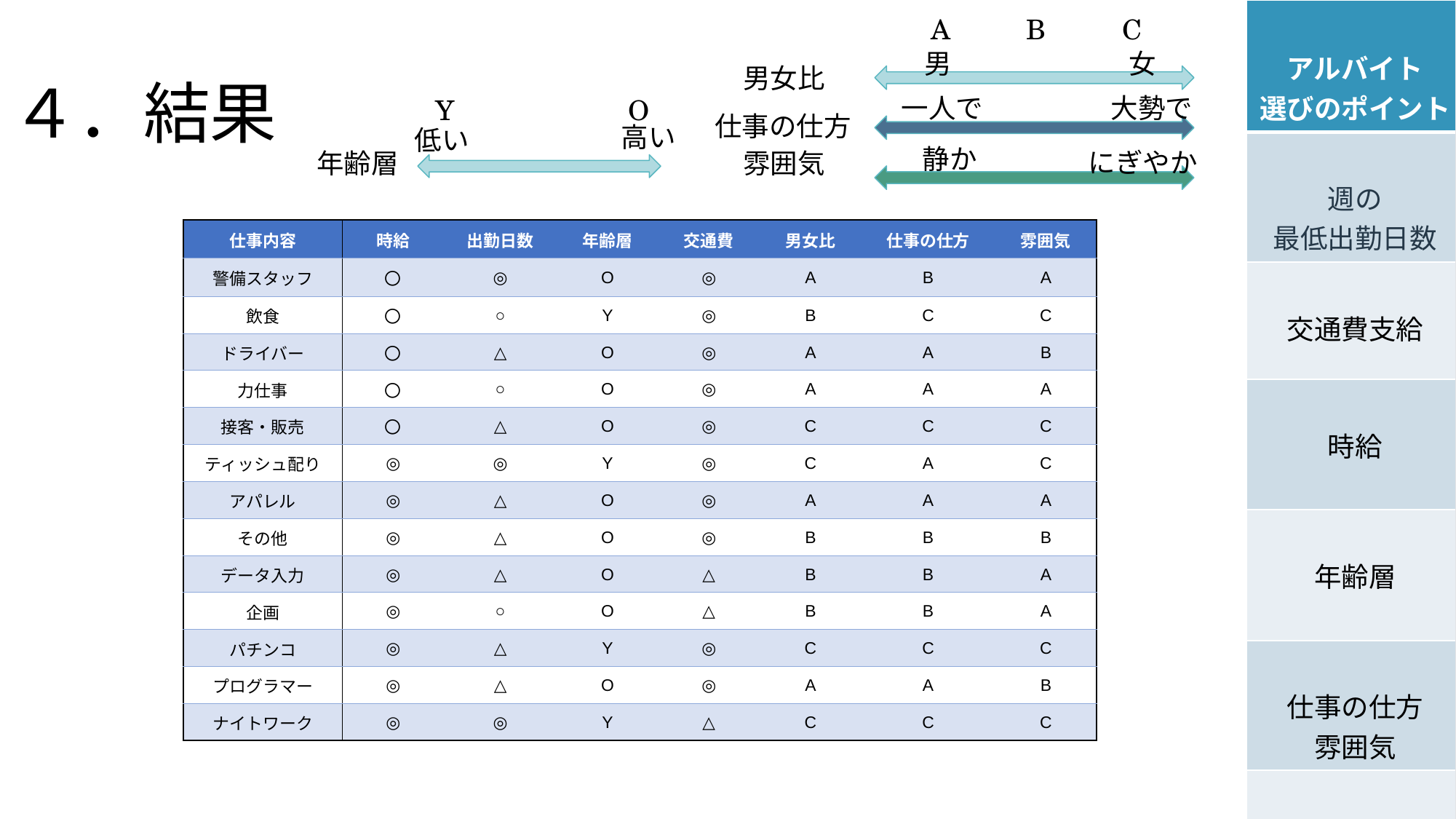

# ４．結果
| アルバイト 選びのポイント |
| --- |
| 週の 最低出勤日数 |
| 交通費支給 |
| 時給 |
| 年齢層 |
| 仕事の仕方 雰囲気 |
| 男女比 |
A          B          C
男
女
男女比

一人で
大勢で
Y               　   O
仕事の仕方
高い

低い
静か
にぎやか
年齢層
雰囲気

| 仕事内容 | 時給 | 出勤日数 | 年齢層 | 交通費 | 男女比 | 仕事の仕方 | 雰囲気 |
| --- | --- | --- | --- | --- | --- | --- | --- |
| 警備スタッフ | 〇 | ◎ | O | ◎ | A | B | A |
| 飲食 | 〇 | ○ | Y | ◎ | B | C | C |
| ドライバー | 〇 | △ | O | ◎ | A | A | B |
| 力仕事 | 〇 | ○ | O | ◎ | A | A | A |
| 接客・販売 | 〇 | △ | O | ◎ | C | C | C |
| ティッシュ配り | ◎ | ◎ | Y | ◎ | C | A | C |
| アパレル | ◎ | △ | O | ◎ | A | A | A |
| その他 | ◎ | △ | O | ◎ | B | B | B |
| データ入力 | ◎ | △ | O | △ | B | B | A |
| 企画 | ◎ | ○ | O | △ | B | B | A |
| パチンコ | ◎ | △ | Y | ◎ | C | C | C |
| プログラマー | ◎ | △ | O | ◎ | A | A | B |
| ナイトワーク | ◎ | ◎ | Y | △ | C | C | C |